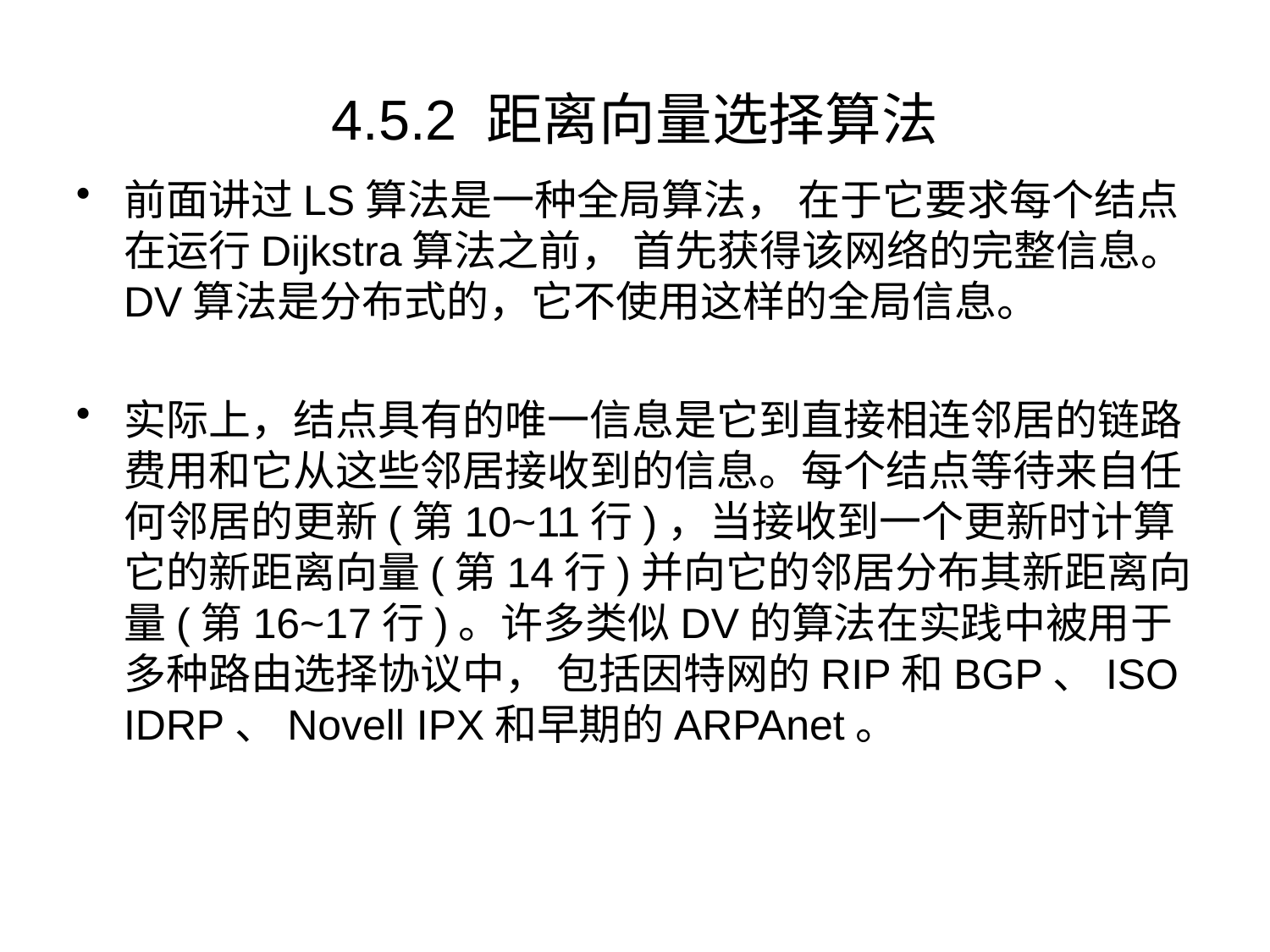

# 4.5.2 距离向量选择算法
前面讲过LS算法是一种全局算法， 在于它要求每个结点在运行Dijkstra算法之前， 首先获得该网络的完整信息。DV算法是分布式的，它不使用这样的全局信息。

实际上，结点具有的唯一信息是它到直接相连邻居的链路费用和它从这些邻居接收到的信息。每个结点等待来自任何邻居的更新(第10~11行)，当接收到一个更新时计算它的新距离向量(第14行)并向它的邻居分布其新距离向量(第16~17行)。许多类似DV的算法在实践中被用于多种路由选择协议中， 包括因特网的RIP和BGP、ISO IDRP、Novell IPX和早期的ARPAnet。